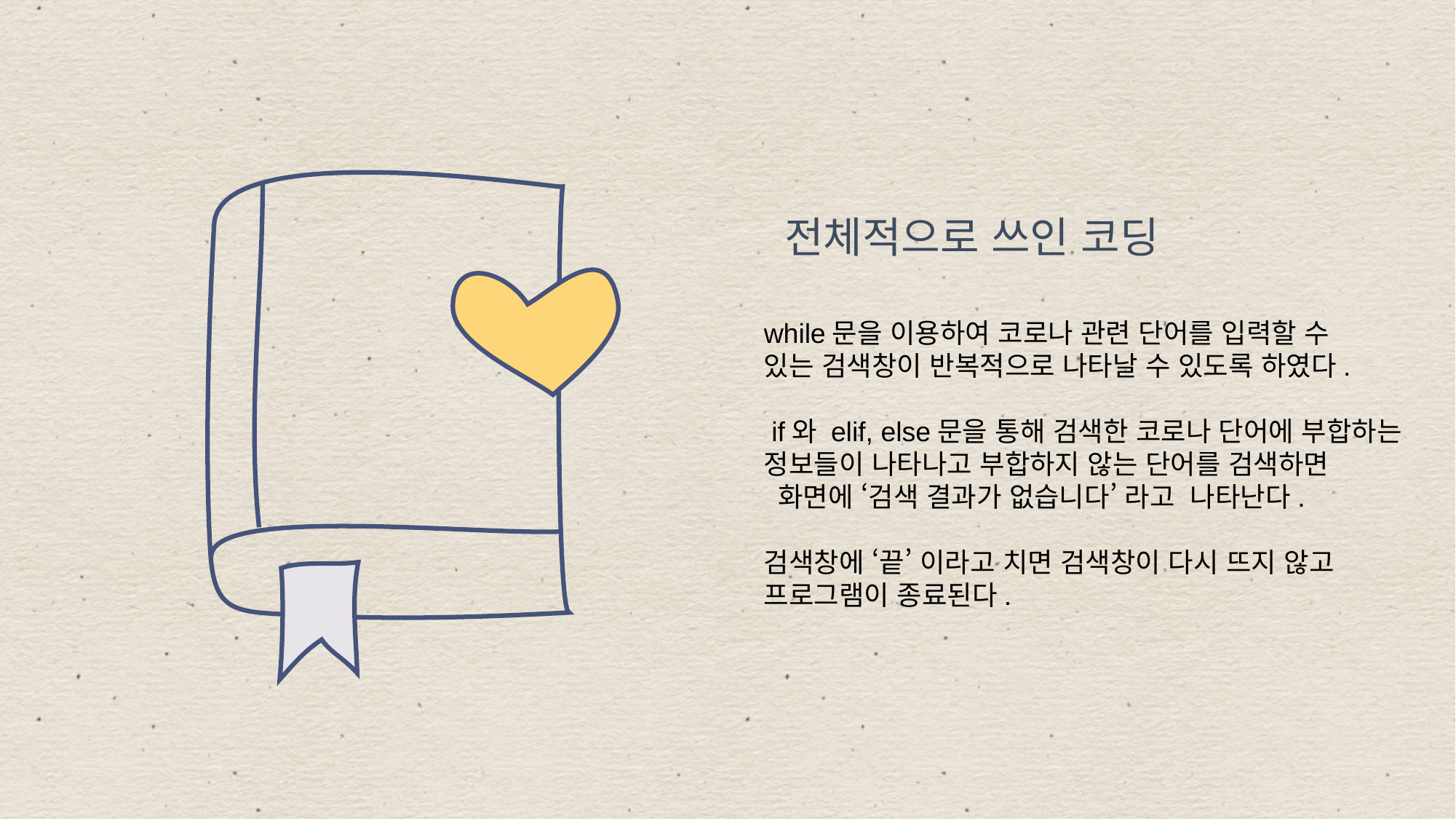

전체적으로 쓰인 코딩

while문을 이용하여 코로나 관련 단어를 입력할 수
있는 검색창이 반복적으로 나타날 수 있도록 하였다.

 if와 elif, else문을 통해 검색한 코로나 단어에 부합하는
정보들이 나타나고 부합하지 않는 단어를 검색하면
 화면에 ‘검색 결과가 없습니다’ 라고  나타난다.

검색창에 ‘끝’ 이라고 치면 검색창이 다시 뜨지 않고 프로그램이 종료된다.